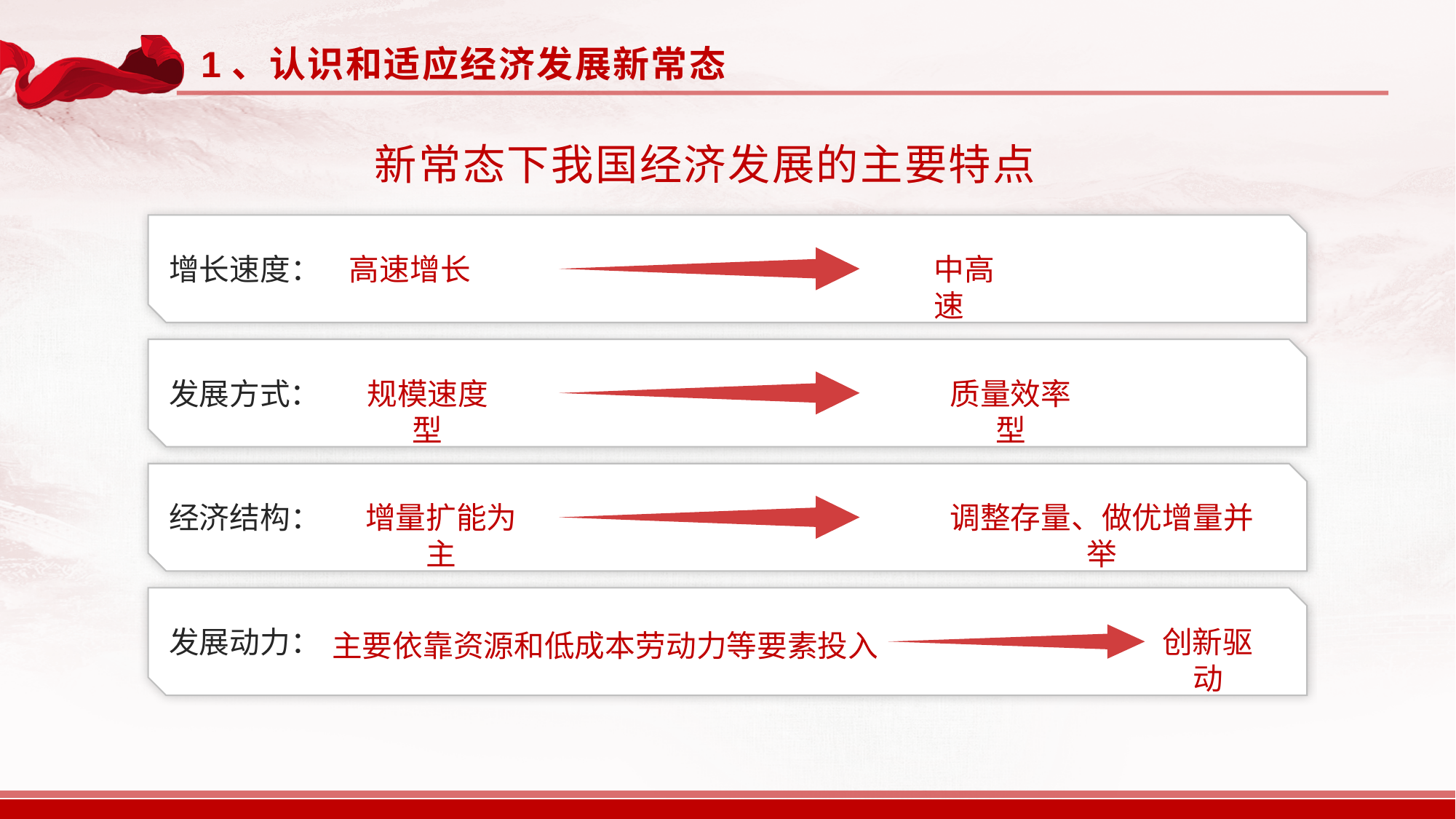

1、认识和适应经济发展新常态

新常态下我国经济发展的主要特点

增长速度：
中高速

高速增长

发展方式：
规模速度型
质量效率型

经济结构：
增量扩能为主
调整存量、做优增量并举

发展动力：
创新驱动
主要依靠资源和低成本劳动力等要素投入